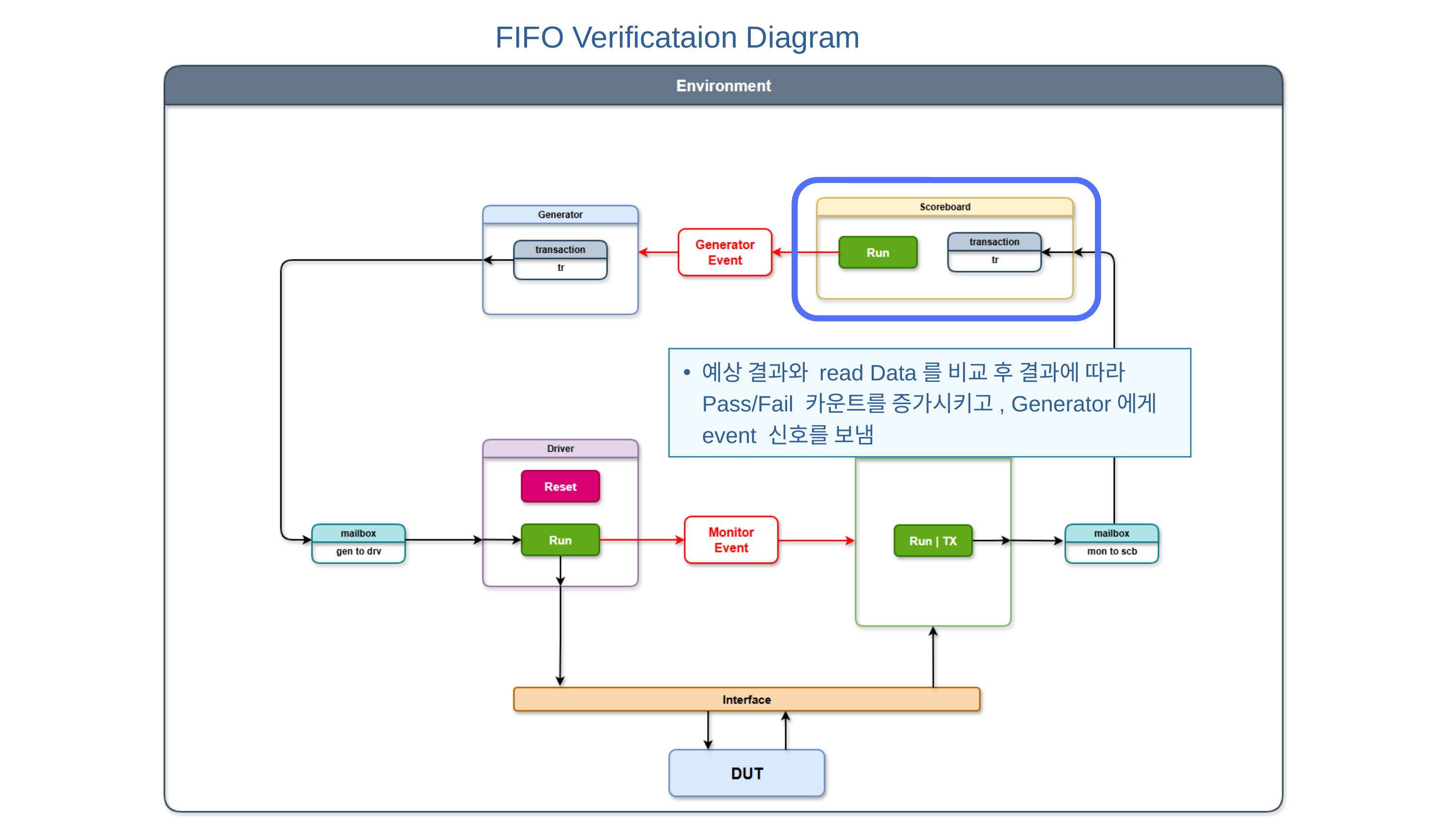

FIFO Verificataion Diagram

예상 결과와 read Data를 비교 후 결과에 따라 Pass/Fail 카운트를 증가시키고, Generator에게 event 신호를 보냄